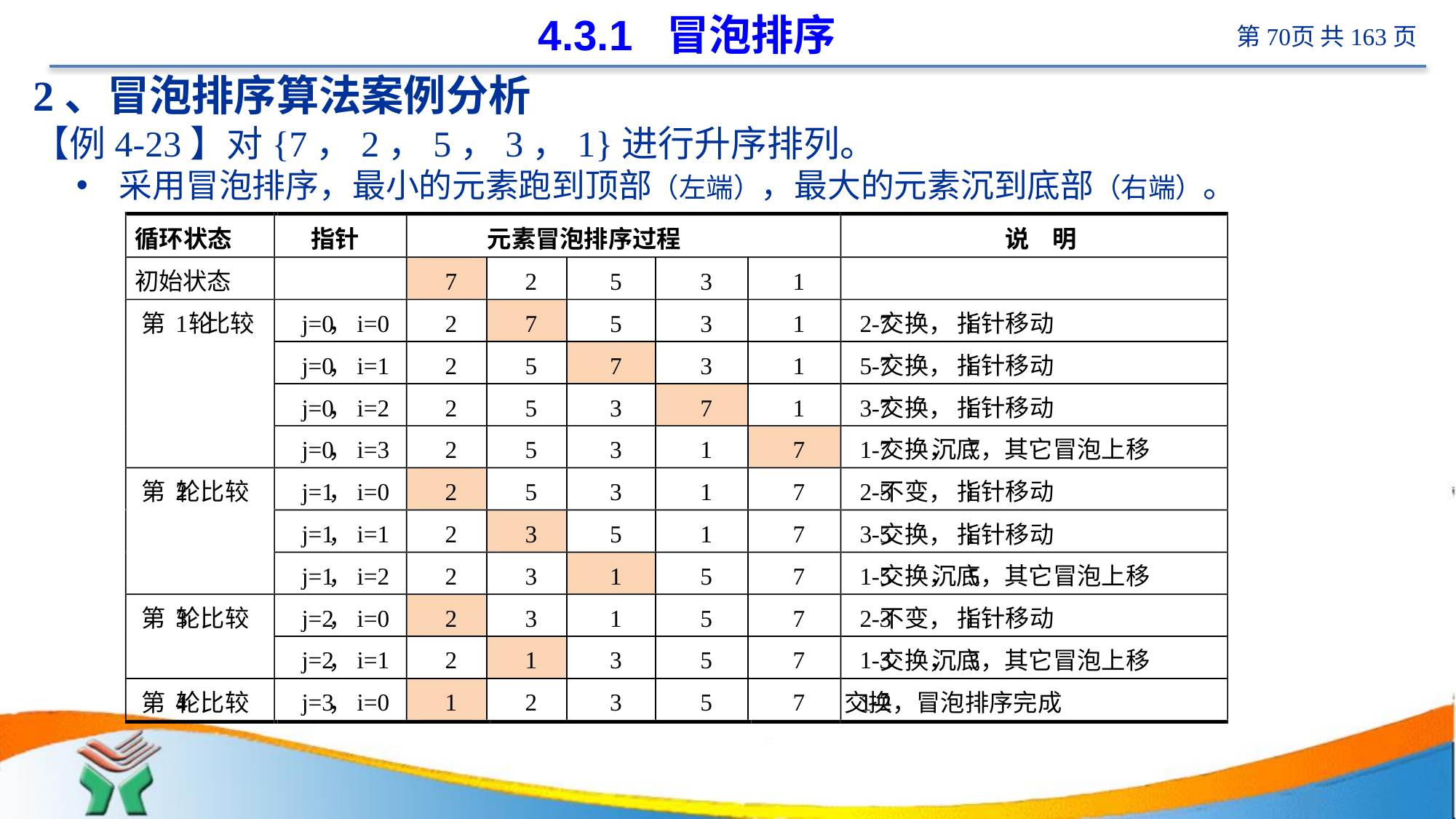

# 4.3.1  冒泡排序
2、冒泡排序算法案例分析
【例4-23】对{7，2，5，3，1}进行升序排列。
采用冒泡排序，最小的元素跑到顶部（左端），最大的元素沉到底部（右端）。

循环状态

指针

元素冒泡排序过程

说

明

7

2

5

3

1

初始状态

1

j=0
i=0

2

7

5

3

1

2
-
7
i

第
轮
比较
，
交换，
指针移动

j=0
i=1

2

5

7

3

1

5
-
7
i

，
交换，
指针移动

j=0
i=2

2

5

3

7

1

3
-
7
i

，
交换，
指针移动

j=0
i=3

2

5

3

1

7

1
-
7
7

，
交换，
沉底，其它冒泡上移

2

j=1
i=0

2

5

3

1

7

2
-
5
i

第
轮比较
，
不变，
指针移动

j=1
i=1

2

3

5

1

7

3
-
5
i

，
交换，
指针移动

j=1
i=2

2

3

1

5

7

1
-
5
5

，
交换，
沉底，其它冒泡上移

3

j=2
i=0

2

3

1

5

7

2
-
3
i

第
轮比较
，
不变，
指针移动

j=2
i=1

2

1

3

5

7

1
-
3
3

，
交换，
沉底，其它冒泡上移

4

j=3
i=0

1

2

3

5

7

1
-
2

第
轮比较
，
交换，冒泡排序完成